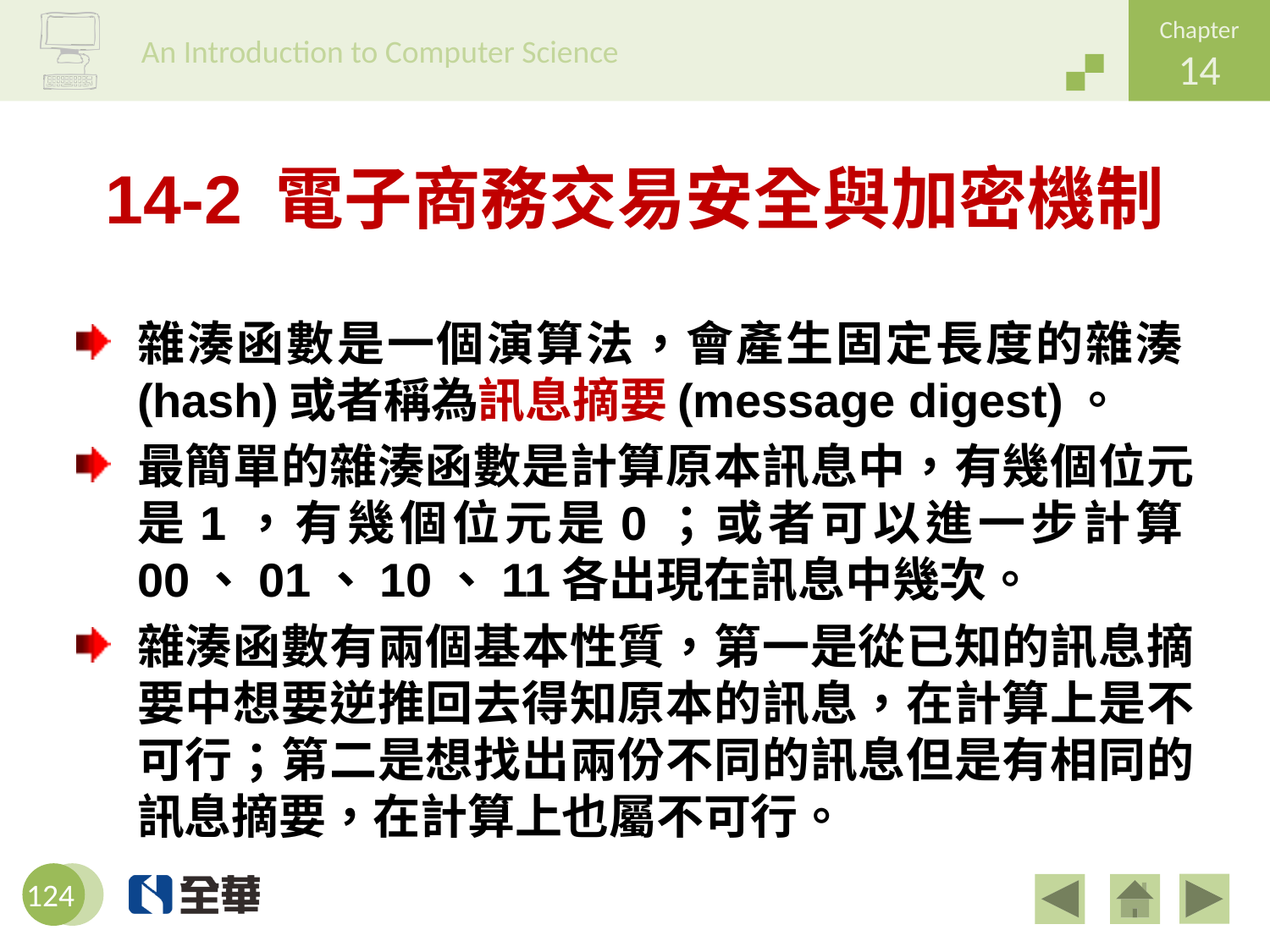

# 14-2 電子商務交易安全與加密機制
雜湊函數是一個演算法，會產生固定長度的雜湊(hash)或者稱為訊息摘要(message digest)。
最簡單的雜湊函數是計算原本訊息中，有幾個位元是1，有幾個位元是0；或者可以進一步計算00、01、10、11各出現在訊息中幾次。
雜湊函數有兩個基本性質，第一是從已知的訊息摘要中想要逆推回去得知原本的訊息，在計算上是不可行；第二是想找出兩份不同的訊息但是有相同的訊息摘要，在計算上也屬不可行。